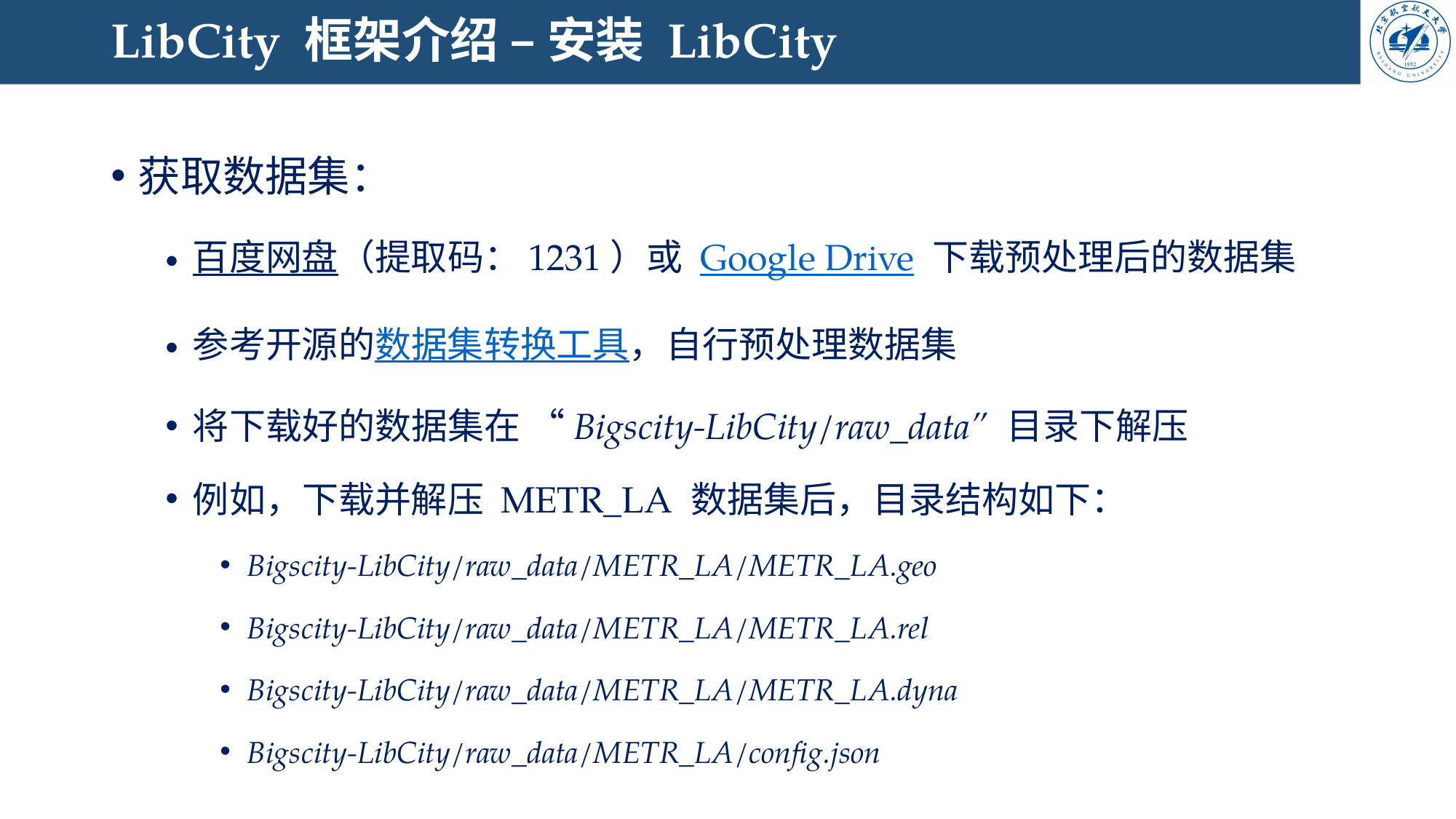

# LibCity 框架介绍 – 安装 LibCity
获取数据集：
百度网盘（提取码：1231）或 Google Drive 下载预处理后的数据集
参考开源的数据集转换工具，自行预处理数据集
将下载好的数据集在 “Bigscity-LibCity/raw_data” 目录下解压
例如，下载并解压 METR_LA 数据集后，目录结构如下：
Bigscity-LibCity/raw_data/METR_LA/METR_LA.geo
Bigscity-LibCity/raw_data/METR_LA/METR_LA.rel
Bigscity-LibCity/raw_data/METR_LA/METR_LA.dyna
Bigscity-LibCity/raw_data/METR_LA/config.json